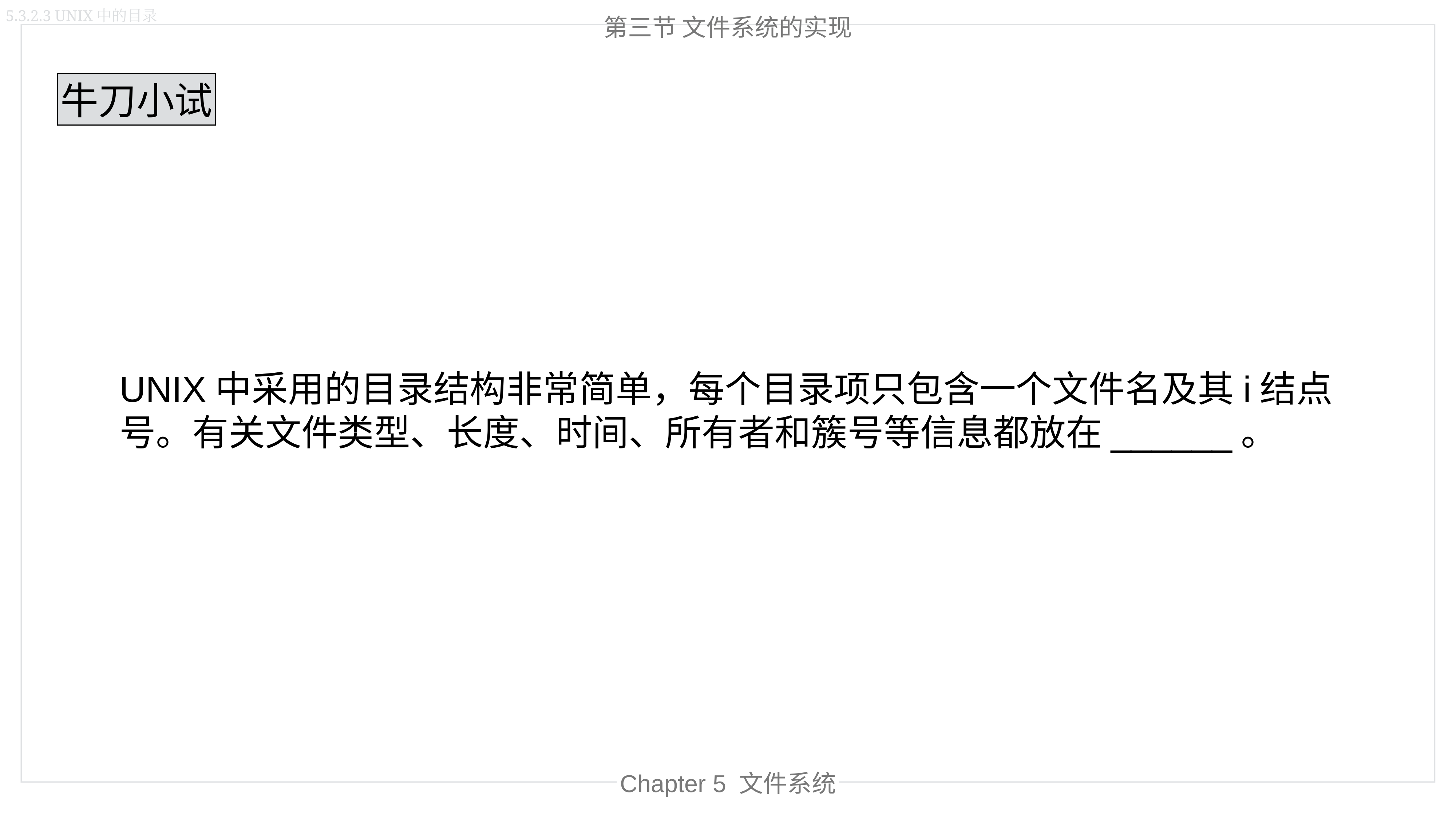

5.3.2.3 UNIX中的目录
第三节 文件系统的实现

牛刀小试
UNIX中采用的目录结构非常简单，每个目录项只包含一个文件名及其i结点号。有关文件类型、长度、时间、所有者和簇号等信息都放在______。
Chapter 4 内存管理
Chapter 5 文件系统